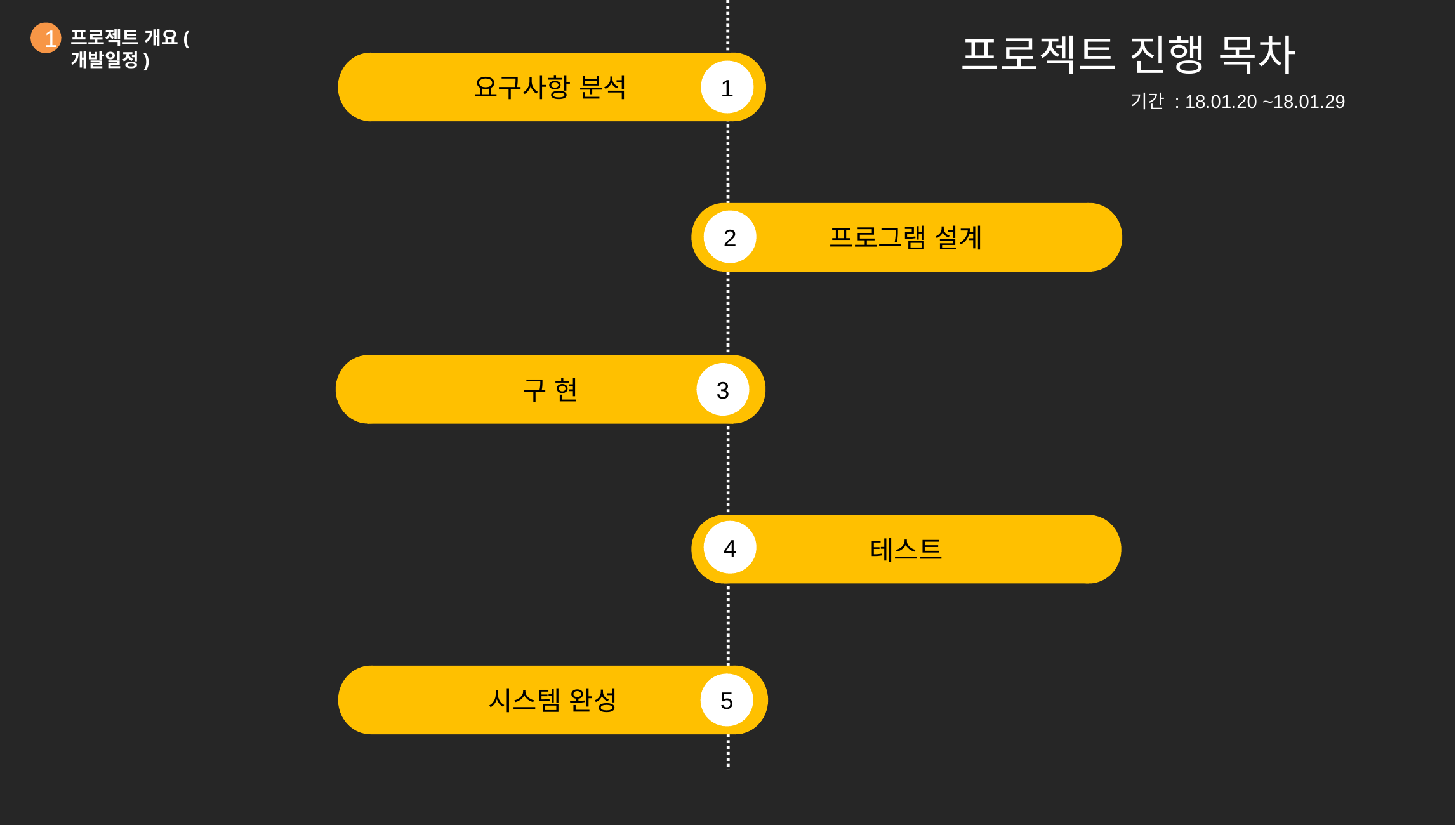

프로젝트 개요(개발일정)
1
프로젝트 진행 목차

요구사항 분석

1
기간 : 18.01.20 ~18.01.29

프로그램 설계

2

구 현

3

테스트

4

시스템 완성

5